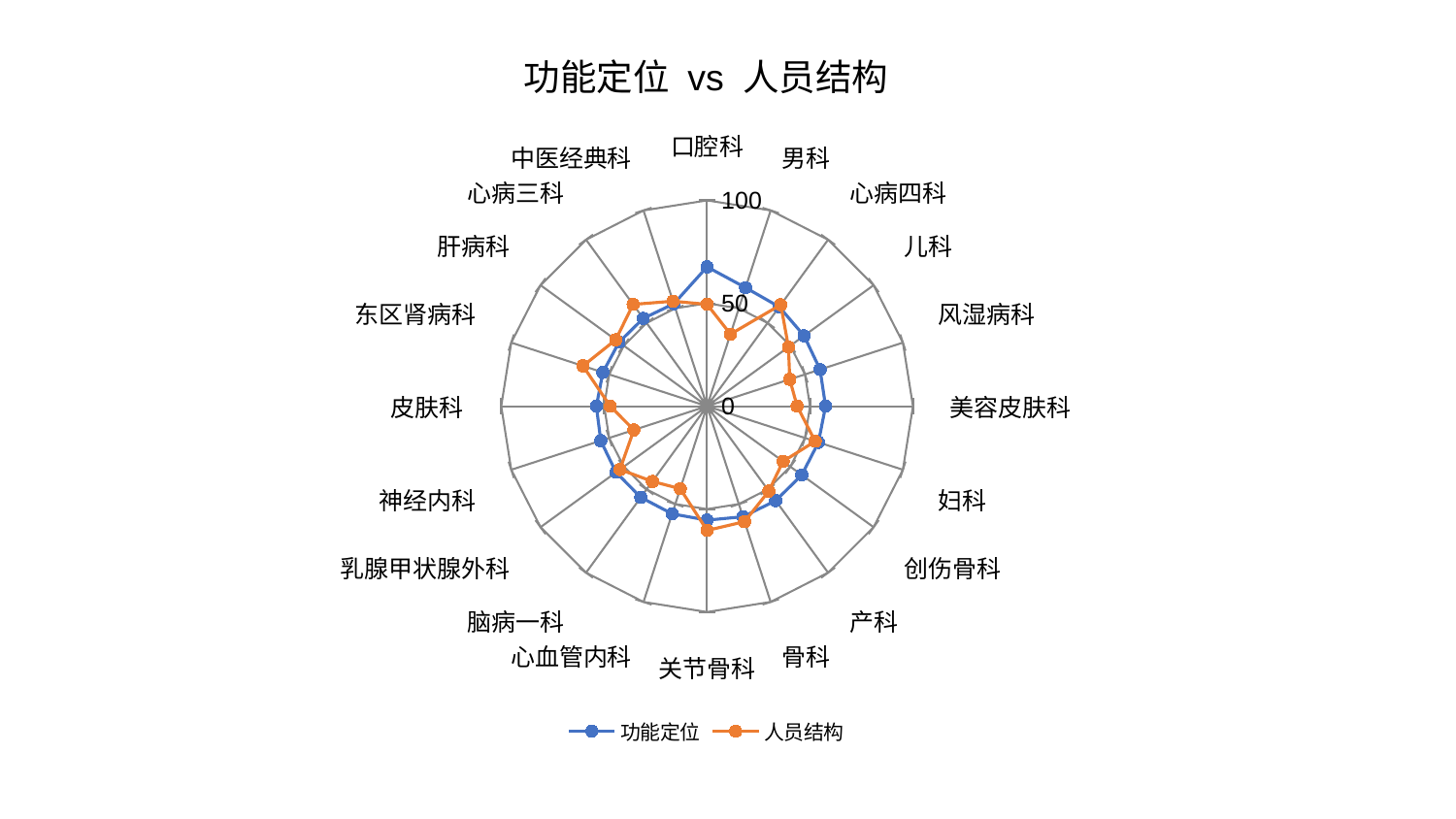

### Chart: 功能定位 vs 人员结构

| Category | 功能定位 | 人员结构 |
|---|---|---|
| 口腔科 | 67.6810001428028 | 49.49610188981284 |
| 男科 | 60.54378001610904 | 36.81505642581564 |
| 心病四科 | 59.643114365880976 | 60.935583519573335 |
| 儿科 | 58.226100308782655 | 48.87504281616113 |
| 风湿病科 | 57.715045181081756 | 42.23173377110149 |
| 美容皮肤科 | 57.564079853706225 | 43.74678162879269 |
| 妇科 | 56.89857286600192 | 55.21273318638252 |
| 创伤骨科 | 56.87224126166149 | 45.646460475547244 |
| 产科 | 56.744453641583185 | 51.008975347568594 |
| 骨科 | 56.482660857378896 | 59.00328975340321 |
| 关节骨科 | 55.37781853504014 | 60.37175646103768 |
| 心血管内科 | 54.996953859215985 | 42.17274708803984 |
| 脑病一科 | 54.76407683518347 | 45.210508207065736 |
| 乳腺甲状腺外科 | 54.68885953908657 | 52.31128582466176 |
| 神经内科 | 54.30855317453403 | 37.39382599337443 |
| 皮肤科 | 53.785611904136495 | 47.03335798806273 |
| 东区肾病科 | 53.23087487592444 | 63.39396727757618 |
| 肝病科 | 52.89075487744141 | 54.874600390509755 |
| 心病三科 | 52.72847226817667 | 61.148643295087176 |
| 中医经典科 | 52.317319671727766 | 53.629511581624925 |
30